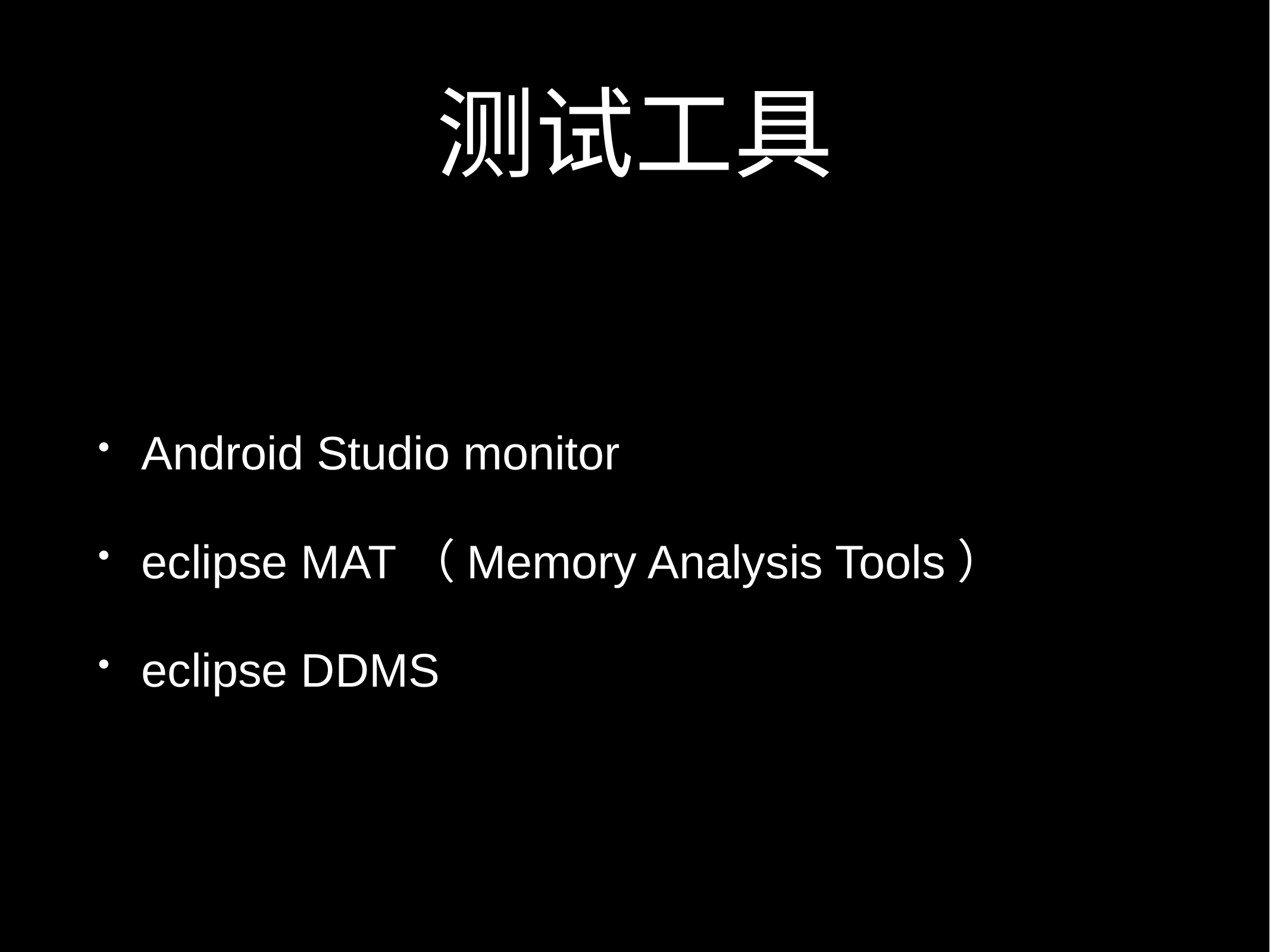

# 测试工具
Android Studio monitor
eclipse MAT（Memory Analysis Tools）
eclipse DDMS